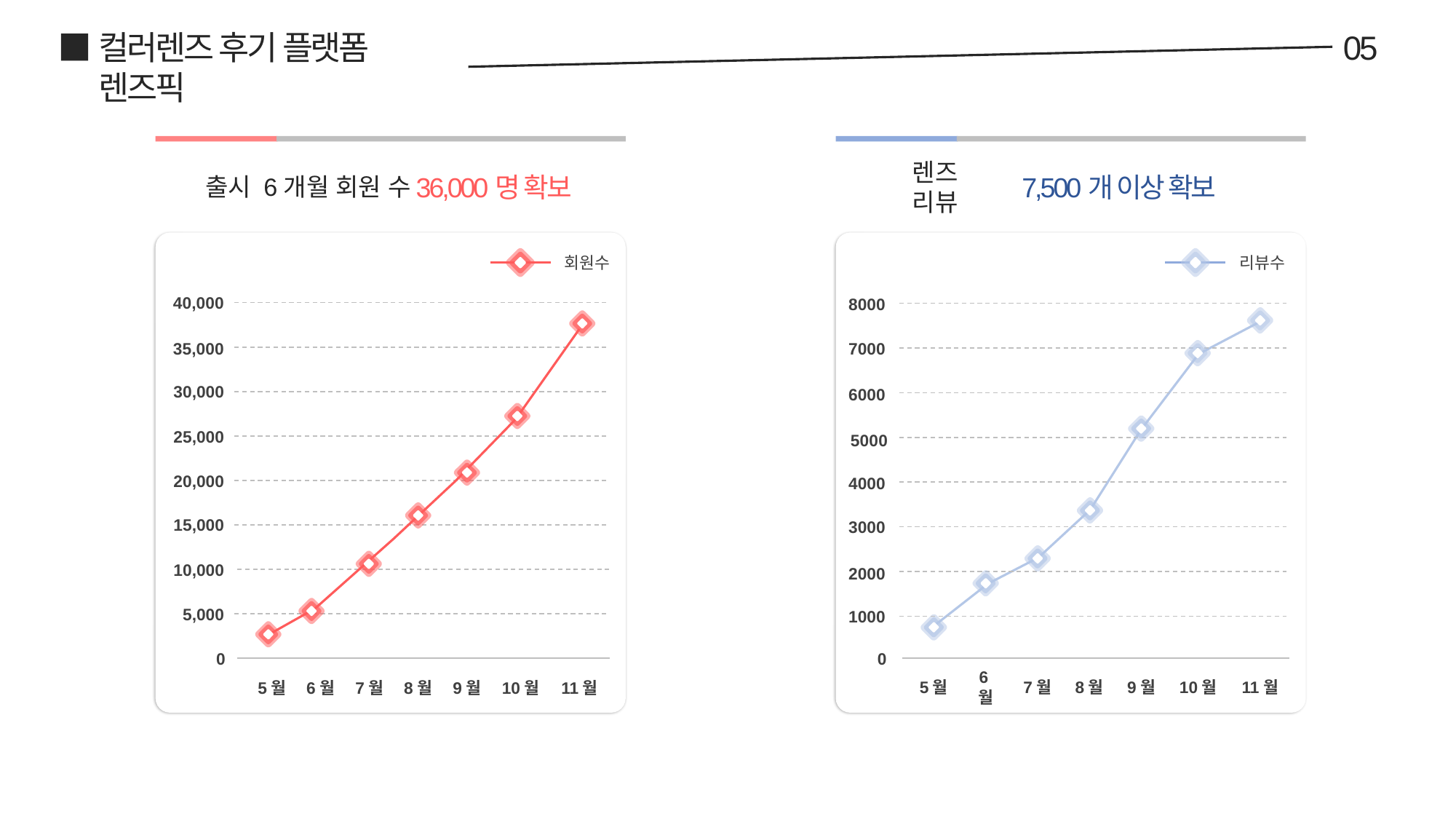

컬러렌즈 후기 플랫폼 렌즈픽
05

36,000명 확보
출시 6개월 회원 수
7,500개 이상 확보
렌즈 리뷰

회원수
40,000

35,000
30,000

25,000

20,000

15,000

10,000

5,000

0
5월
6월
7월
8월
9월
10월
11월

리뷰수

8000

7000

6000

5000
4000

3000

2000

1000

0
5월
6월
7월
8월
9월
10월
11월